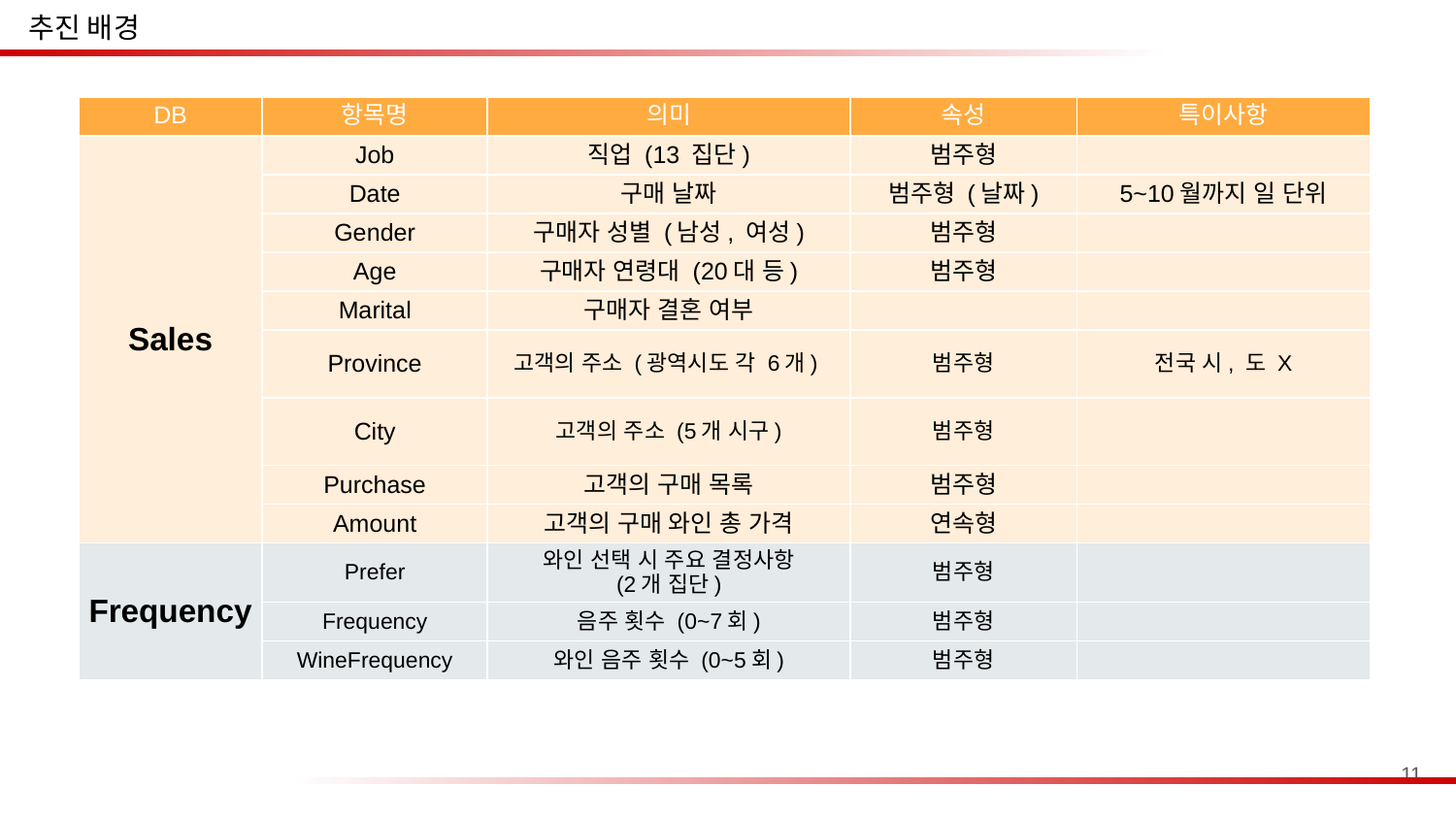

추진 배경

| DB | 항목명 | 의미 | 속성 | 특이사항 |
| --- | --- | --- | --- | --- |
| Sales | Job | 직업 (13 집단) | 범주형 |  |
|  | Date | 구매 날짜 | 범주형 (날짜) | 5~10월까지 일 단위 |
|  | Gender | 구매자 성별 (남성, 여성) | 범주형 |  |
|  | Age | 구매자 연령대 (20대 등) | 범주형 |  |
|  | Marital | 구매자 결혼 여부 |  |  |
|  | Province | 고객의 주소 (광역시도 각 6개) | 범주형 | 전국 시, 도 X |
|  | City | 고객의 주소 (5개 시구) | 범주형 |  |
|  | Purchase | 고객의 구매 목록 | 범주형 |  |
|  | Amount | 고객의 구매 와인 총 가격 | 연속형 |  |
| Frequency | Prefer | 와인 선택 시 주요 결정사항 (2개 집단) | 범주형 |  |
|  | Frequency | 음주 횟수 (0~7회) | 범주형 |  |
|  | WineFrequency | 와인 음주 횟수 (0~5회) | 범주형 |  |
11